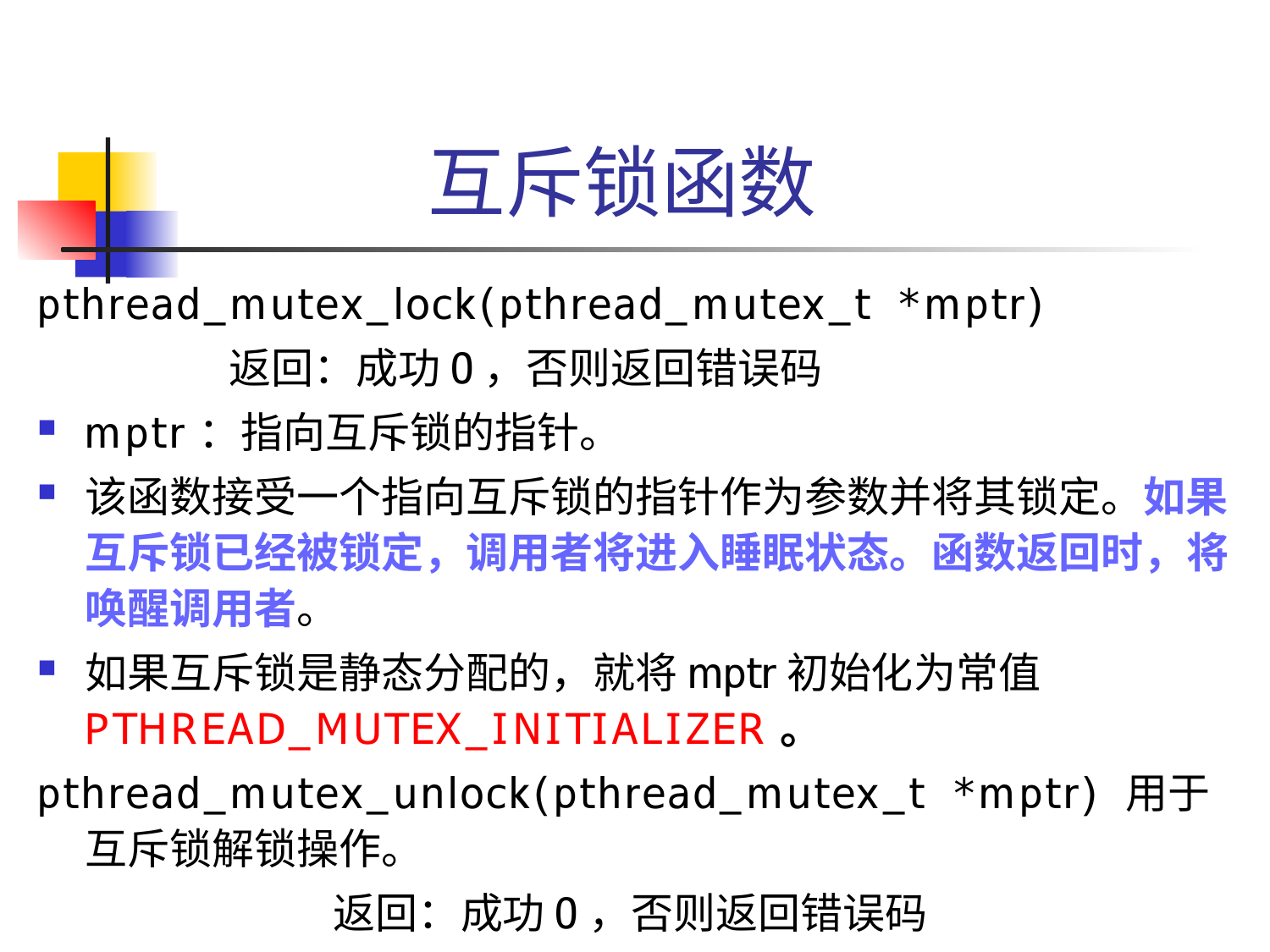

# 互斥锁函数
pthread_mutex_lock(pthread_mutex_t  *mptr)
                   返回：成功0，否则返回错误码
mptr：指向互斥锁的指针。
该函数接受一个指向互斥锁的指针作为参数并将其锁定。如果互斥锁已经被锁定，调用者将进入睡眠状态。函数返回时，将唤醒调用者。
如果互斥锁是静态分配的，就将mptr初始化为常值PTHREAD_MUTEX_INITIALIZER。
pthread_mutex_unlock(pthread_mutex_t  *mptr) 用于互斥锁解锁操作。
                              返回：成功0，否则返回错误码